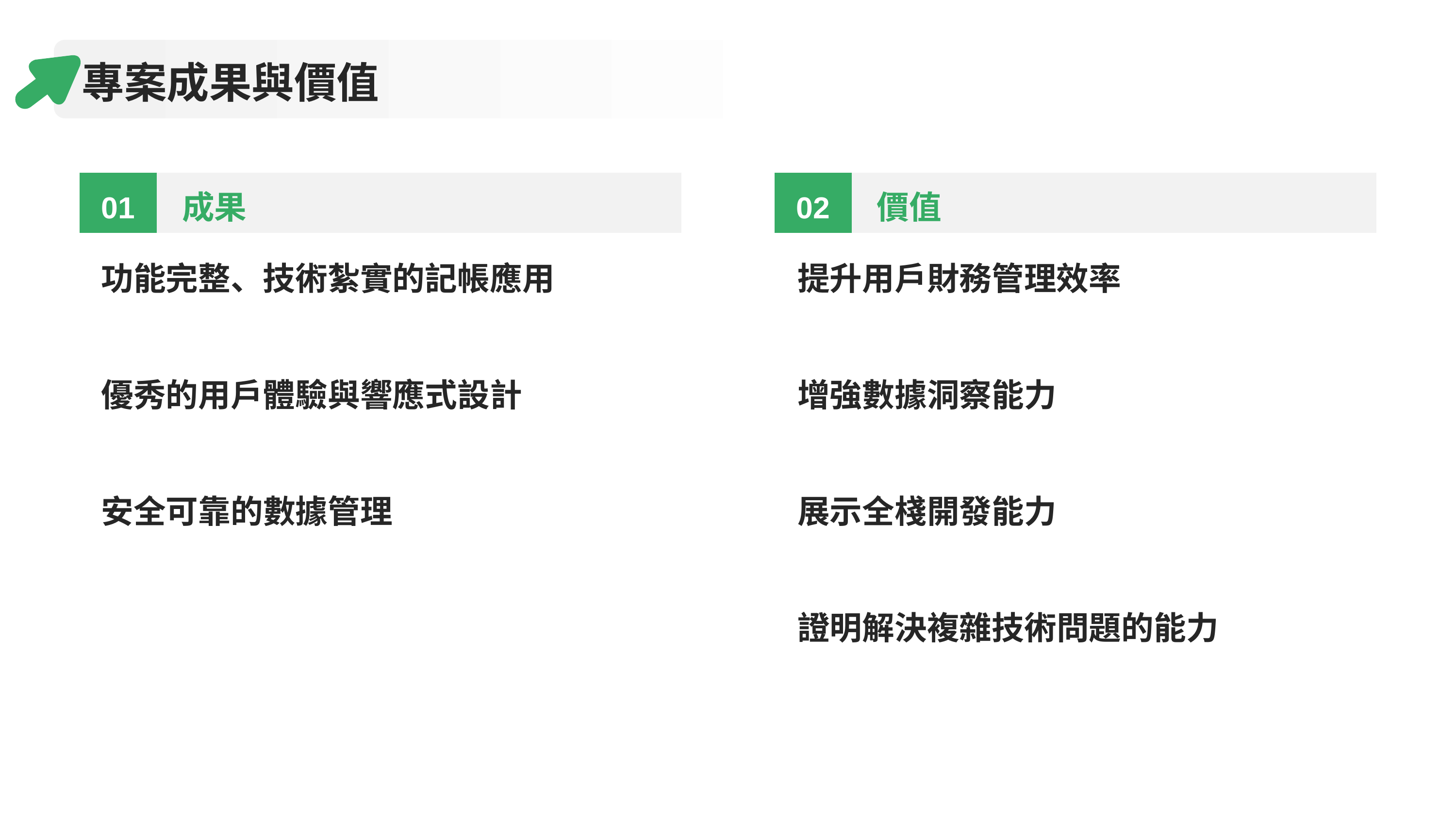

專案成果與價值

成果

價值

01

02
功能完整、技術紮實的記帳應用

優秀的用戶體驗與響應式設計

安全可靠的數據管理
提升用戶財務管理效率

增強數據洞察能力

展示全棧開發能力

證明解決複雜技術問題的能力